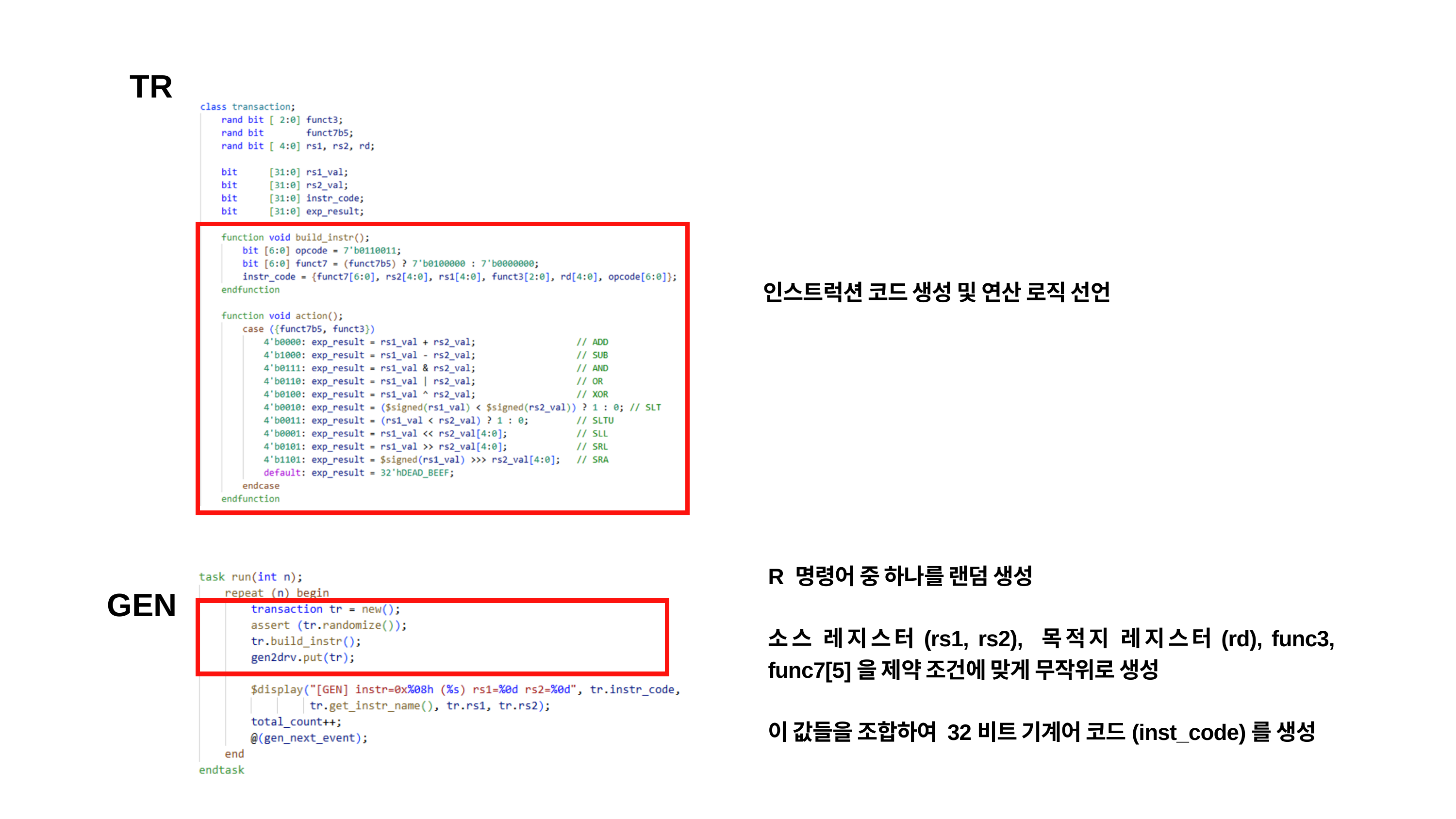

TR

인스트럭션 코드 생성 및 연산 로직 선언
R 명령어 중 하나를 랜덤 생성

소스 레지스터(rs1, rs2), 목적지 레지스터(rd), func3, func7[5]을 제약 조건에 맞게 무작위로 생성

이 값들을 조합하여 32비트 기계어 코드(inst_code)를 생성

GEN